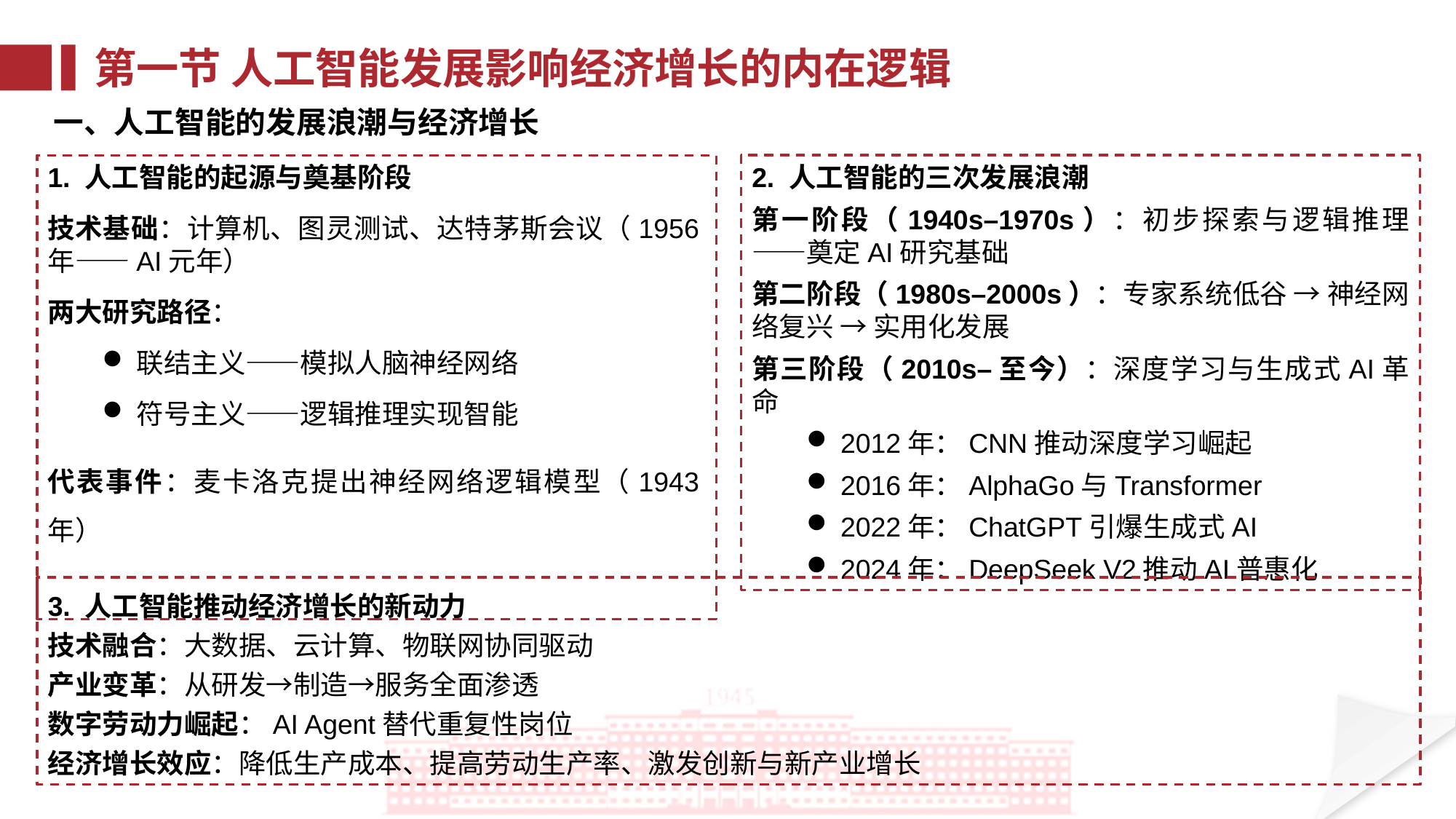

第一节 人工智能发展影响经济增长的内在逻辑
一、人工智能的发展浪潮与经济增长
1. 人工智能的起源与奠基阶段
技术基础：计算机、图灵测试、达特茅斯会议（1956年——AI元年）
两大研究路径：
联结主义——模拟人脑神经网络
符号主义——逻辑推理实现智能
代表事件：麦卡洛克提出神经网络逻辑模型（1943年）

2. 人工智能的三次发展浪潮
第一阶段（1940s–1970s）：初步探索与逻辑推理——奠定AI研究基础
第二阶段（1980s–2000s）：专家系统低谷 → 神经网络复兴 → 实用化发展
第三阶段（2010s–至今）：深度学习与生成式AI革命
2012年：CNN推动深度学习崛起
2016年：AlphaGo与Transformer
2022年：ChatGPT引爆生成式AI
2024年：DeepSeek V2推动AI普惠化
3. 人工智能推动经济增长的新动力
技术融合：大数据、云计算、物联网协同驱动
产业变革：从研发→制造→服务全面渗透
数字劳动力崛起：AI Agent替代重复性岗位
经济增长效应：降低生产成本、提高劳动生产率、激发创新与新产业增长